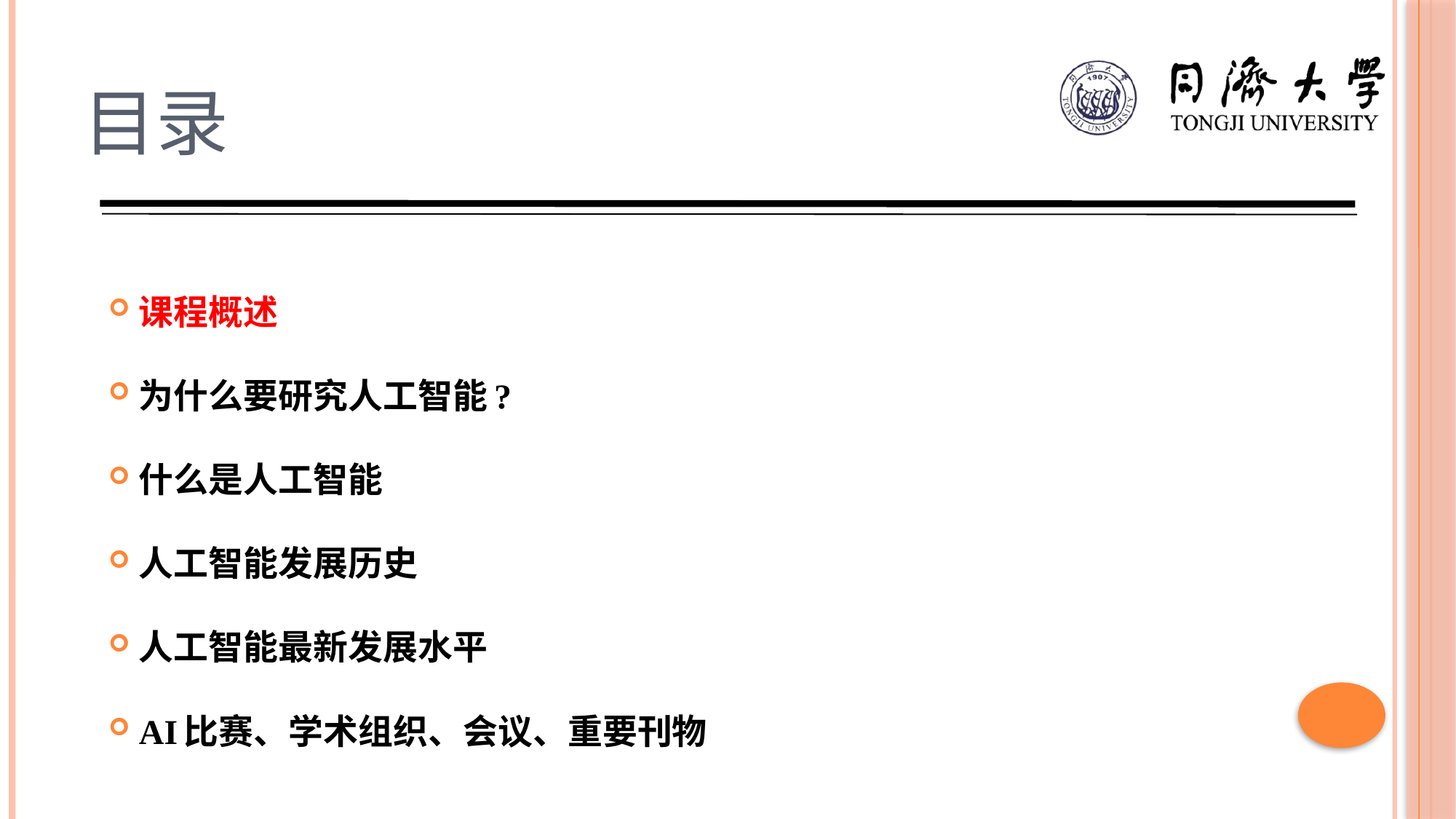

# 目录
课程概述
为什么要研究人工智能?
什么是人工智能
人工智能发展历史
人工智能最新发展水平
AI比赛、学术组织、会议、重要刊物